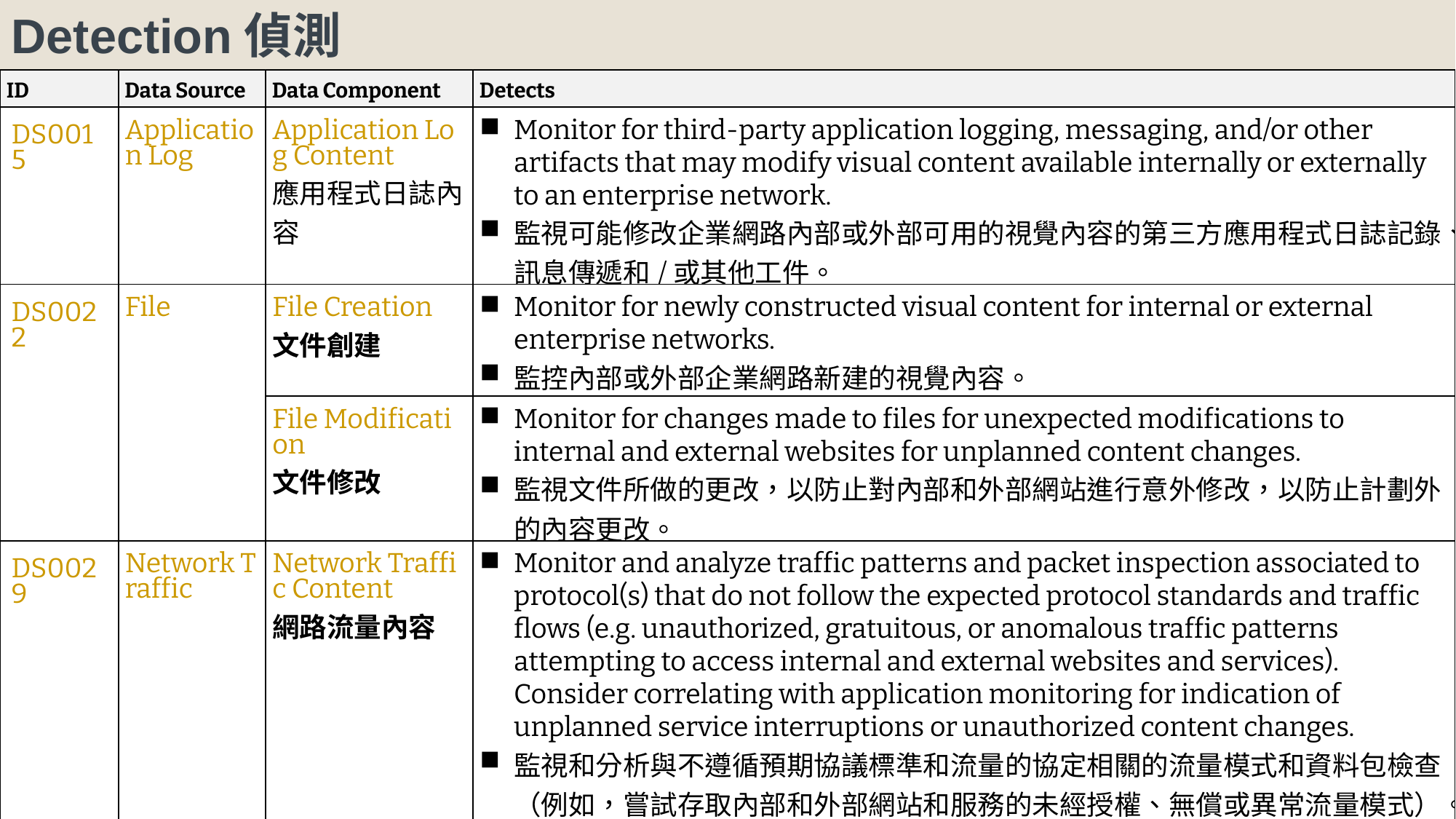

Detection偵測
| ID | Data Source | Data Component | Detects |
| --- | --- | --- | --- |
| DS0015 | Application Log | Application Log Content 應用程式日誌內容 | Monitor for third-party application logging, messaging, and/or other artifacts that may modify visual content available internally or externally to an enterprise network. 監視可能修改企業網路內部或外部可用的視覺內容的第三方應用程式日誌記錄、訊息傳遞和/或其他工件。 |
| DS0022 | File | File Creation 文件創建 | Monitor for newly constructed visual content for internal or external enterprise networks. 監控內部或外部企業網路新建的視覺內容。 |
|  |  | File Modification 文件修改 | Monitor for changes made to files for unexpected modifications to internal and external websites for unplanned content changes. 監視文件所做的更改，以防止對內部和外部網站進行意外修改，以防止計劃外的內容更改。 |
| DS0029 | Network Traffic | Network Traffic Content 網路流量內容 | Monitor and analyze traffic patterns and packet inspection associated to protocol(s) that do not follow the expected protocol standards and traffic flows (e.g. unauthorized, gratuitous, or anomalous traffic patterns attempting to access internal and external websites and services). Consider correlating with application monitoring for indication of unplanned service interruptions or unauthorized content changes. 監視和分析與不遵循預期協議標準和流量的協定相關的流量模式和資料包檢查（例如，嘗試存取內部和外部網站和服務的未經授權、無償或異常流量模式）。考慮與應用程式監控關聯，以指示計劃外的服務中斷或未經授權的內容變更。 |
138